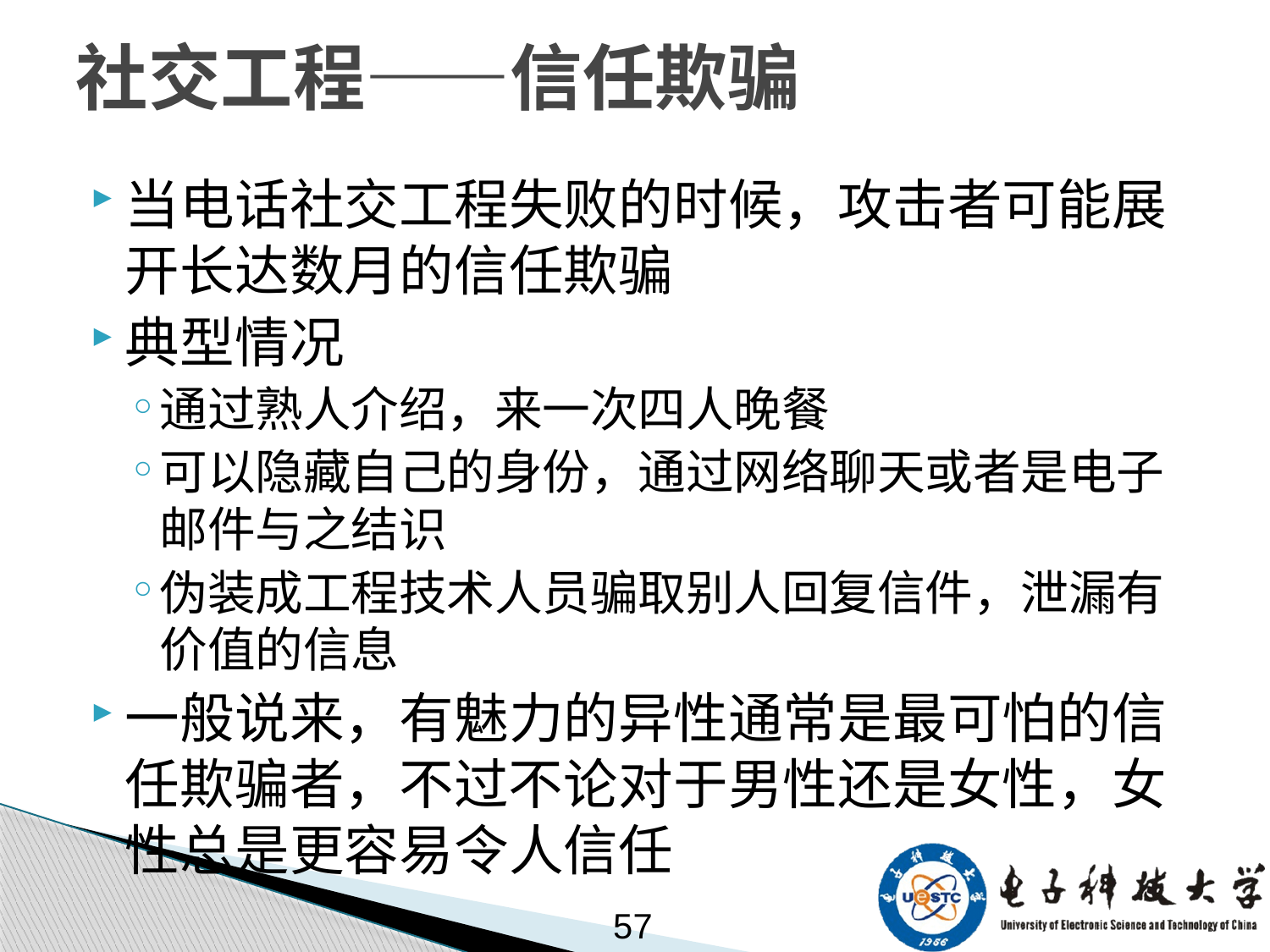

# 社交工程——信任欺骗
当电话社交工程失败的时候，攻击者可能展开长达数月的信任欺骗
典型情况
通过熟人介绍，来一次四人晚餐
可以隐藏自己的身份，通过网络聊天或者是电子邮件与之结识
伪装成工程技术人员骗取别人回复信件，泄漏有价值的信息
一般说来，有魅力的异性通常是最可怕的信任欺骗者，不过不论对于男性还是女性，女性总是更容易令人信任
57